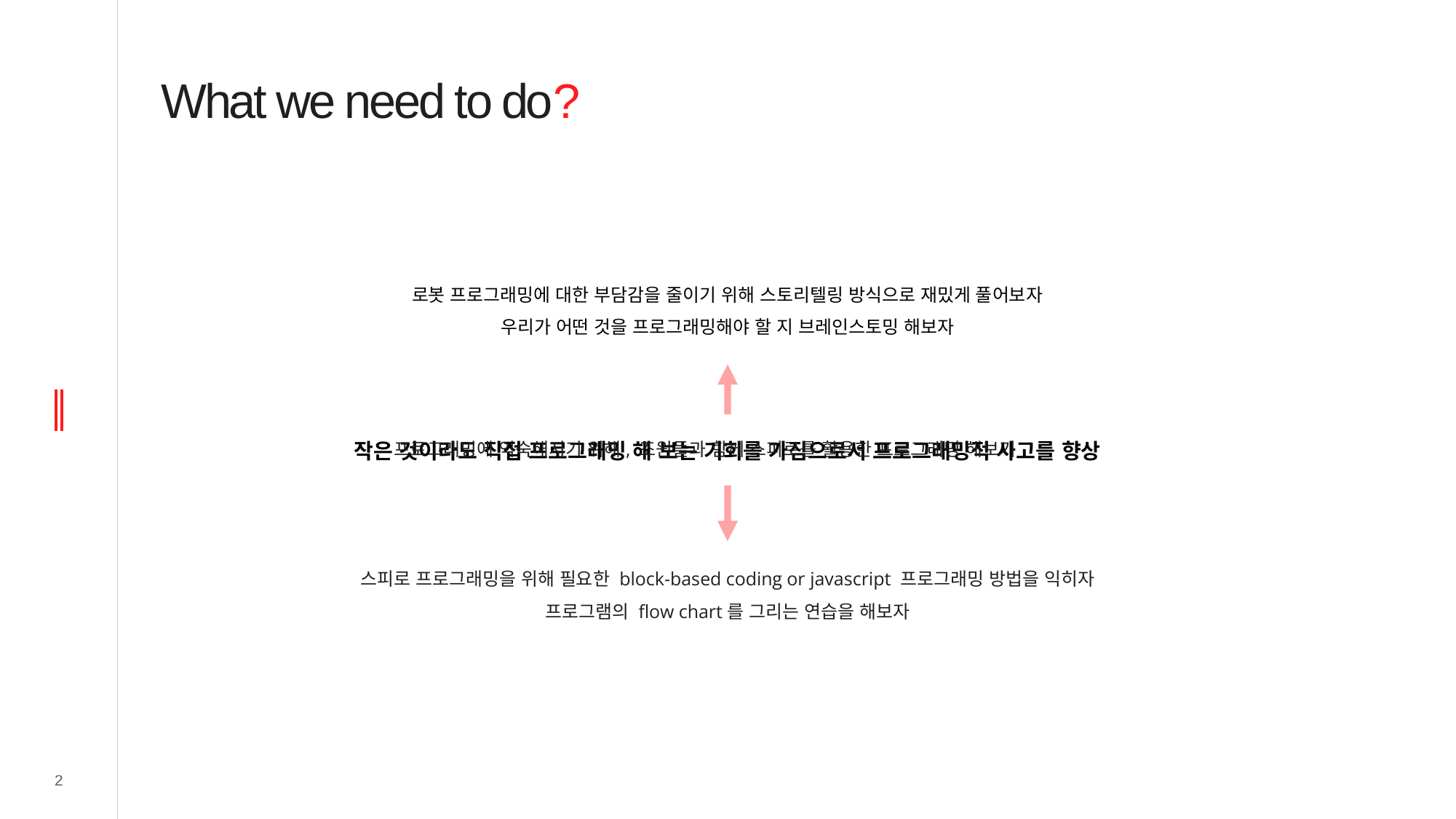

What we need to do?
로봇 프로그래밍에 대한 부담감을 줄이기 위해 스토리텔링 방식으로 재밌게 풀어보자
우리가 어떤 것을 프로그래밍해야 할 지 브레인스토밍 해보자
프로그래밍에 익숙해지기 위해, 조원들과 함께 스피로를 활용한 프로그래밍 해보기
스피로 프로그래밍을 위해 필요한 block-based coding or javascript 프로그래밍 방법을 익히자
프로그램의 flow chart를 그리는 연습을 해보자
작은 것이라도 직접 프로그래밍 해 보는 기회를 가짐으로서 프로그래밍적 사고를 향상
2